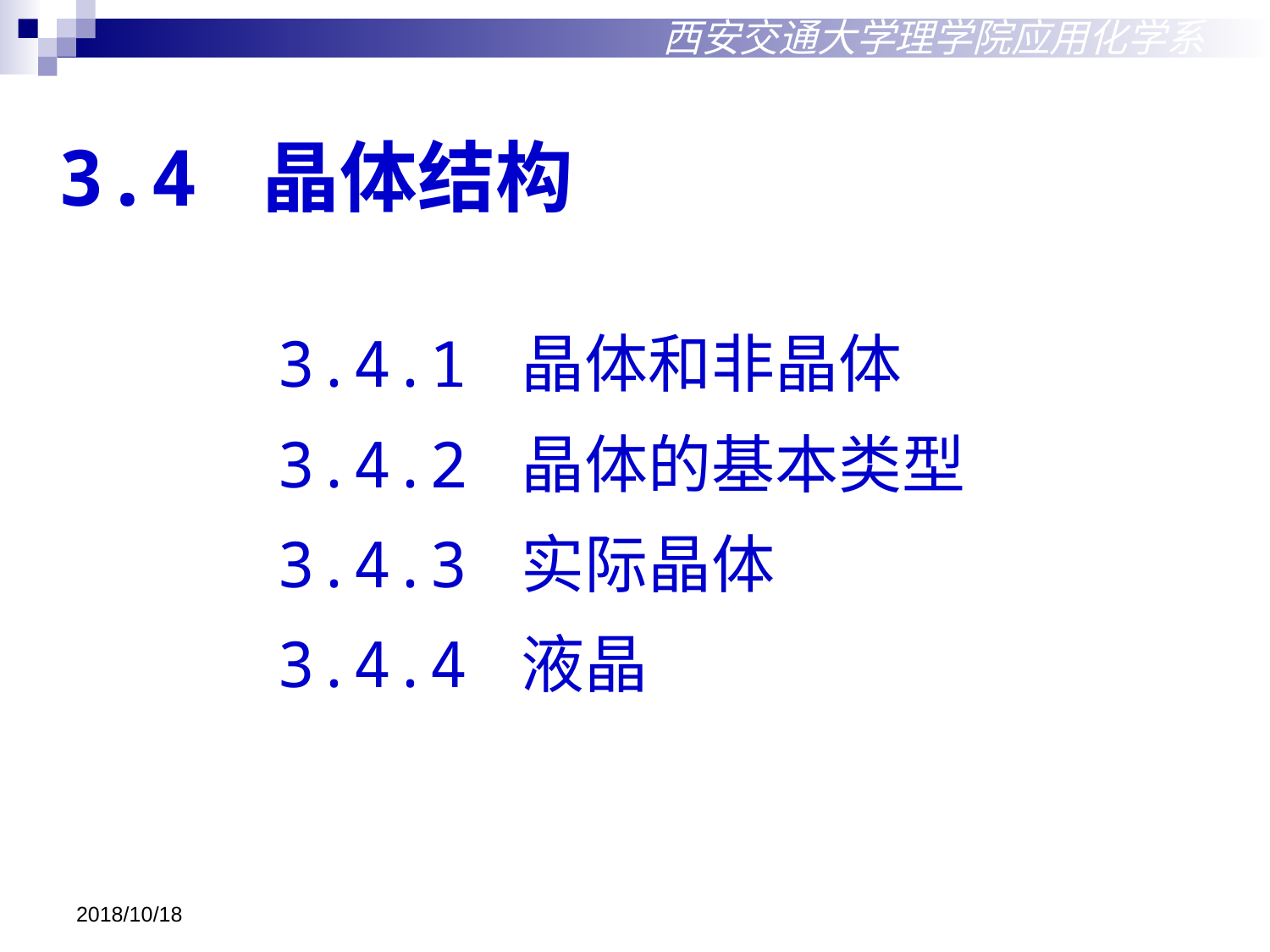

西安交通大学理学院应用化学系
# 3.4 晶体结构
3.4.1 晶体和非晶体
3.4.2 晶体的基本类型
3.4.3 实际晶体
3.4.4 液晶
2018/10/18